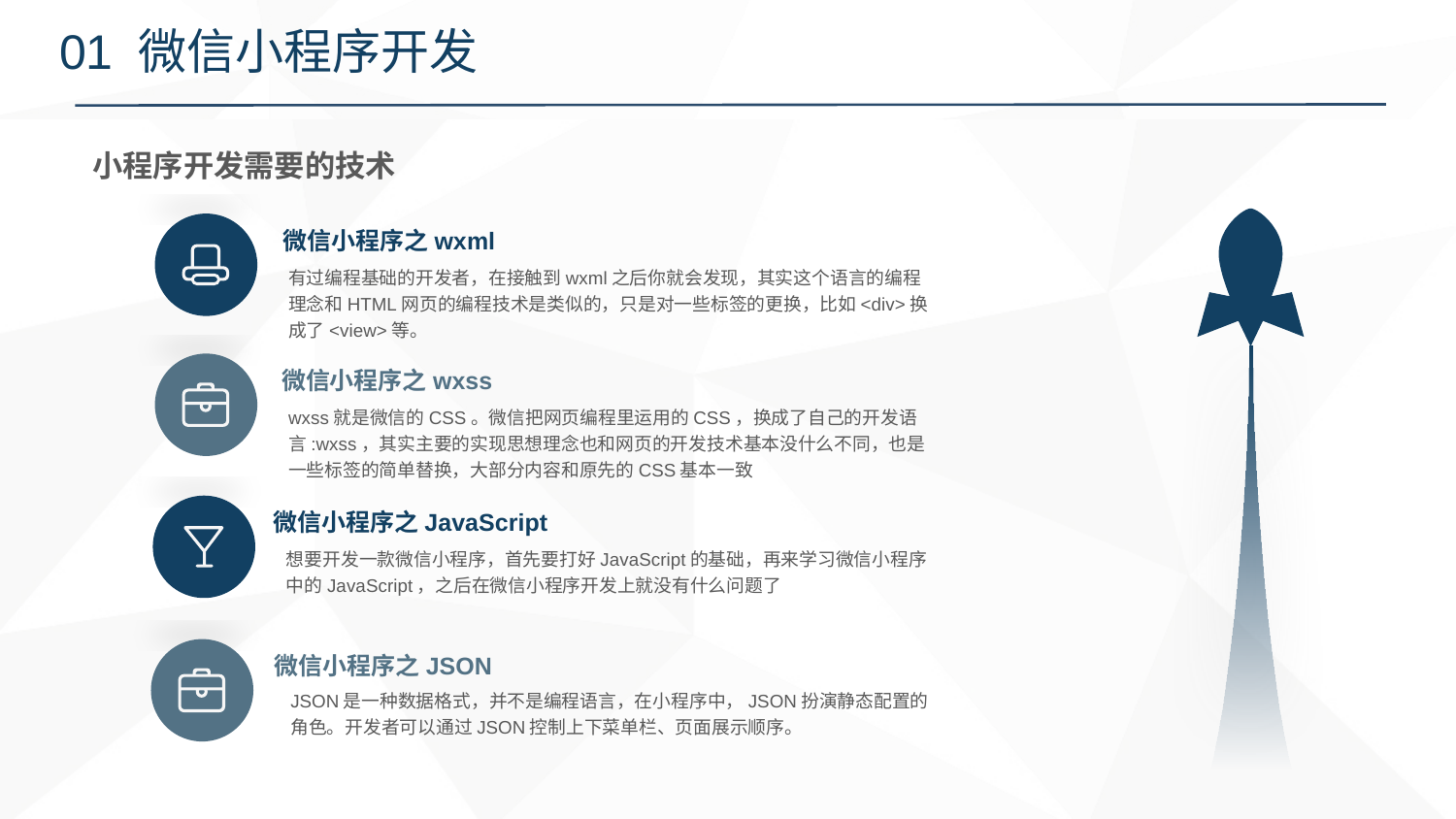

# 01 微信小程序开发
小程序开发需要的技术

微信小程序之wxml

有过编程基础的开发者，在接触到wxml之后你就会发现，其实这个语言的编程理念和HTML网页的编程技术是类似的，只是对一些标签的更换，比如<div>换成了<view>等。

微信小程序之wxss

wxss就是微信的CSS。微信把网页编程里运用的CSS，换成了自己的开发语言:wxss，其实主要的实现思想理念也和网页的开发技术基本没什么不同，也是一些标签的简单替换，大部分内容和原先的CSS基本一致

微信小程序之JavaScript

想要开发一款微信小程序，首先要打好JavaScript的基础，再来学习微信小程序中的JavaScript，之后在微信小程序开发上就没有什么问题了

微信小程序之JSON

JSON是一种数据格式，并不是编程语言，在小程序中，JSON扮演静态配置的角色。开发者可以通过JSON控制上下菜单栏、页面展示顺序。